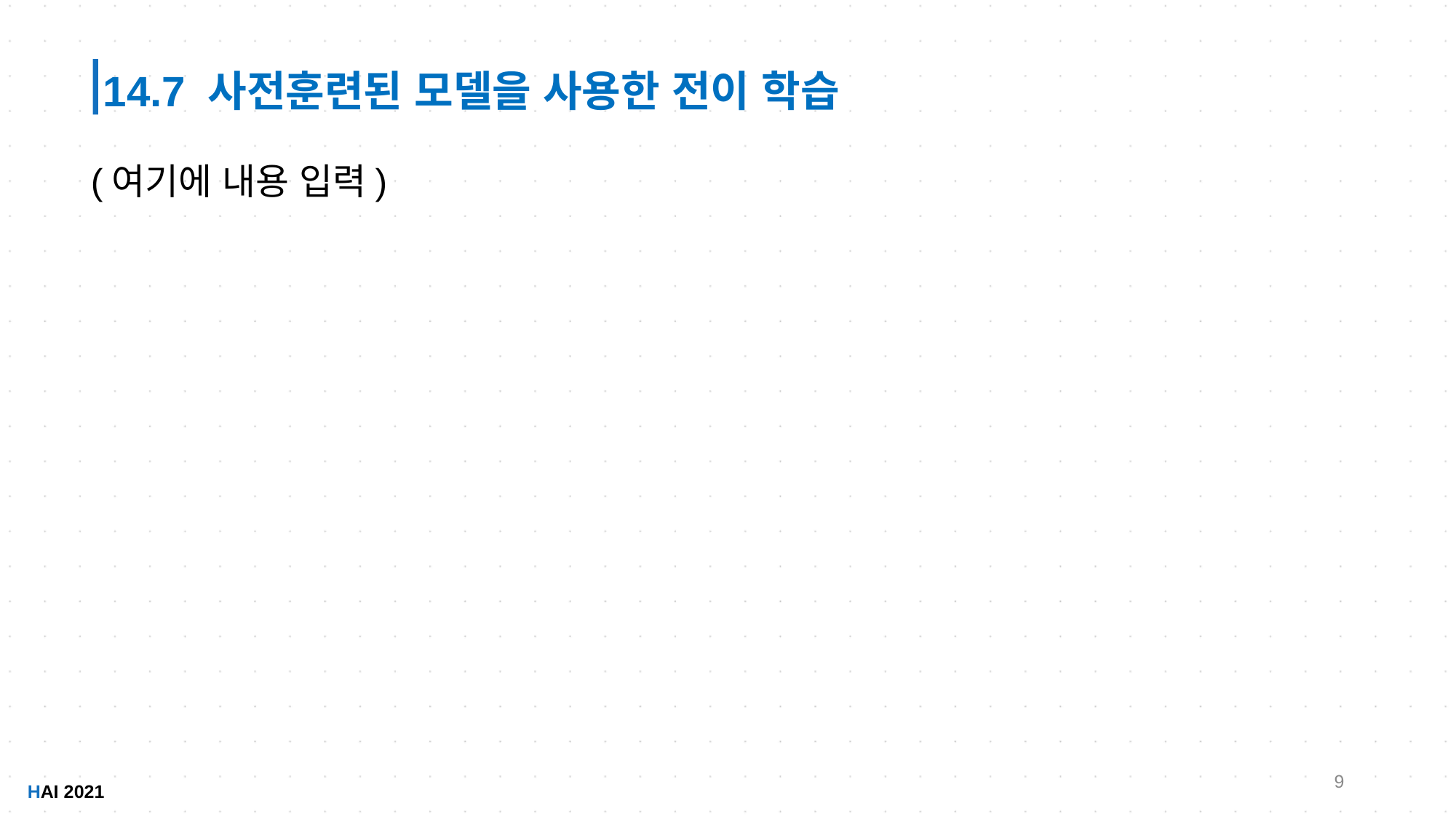

14.7 사전훈련된 모델을 사용한 전이 학습
(여기에 내용 입력)
9
HAI 2021